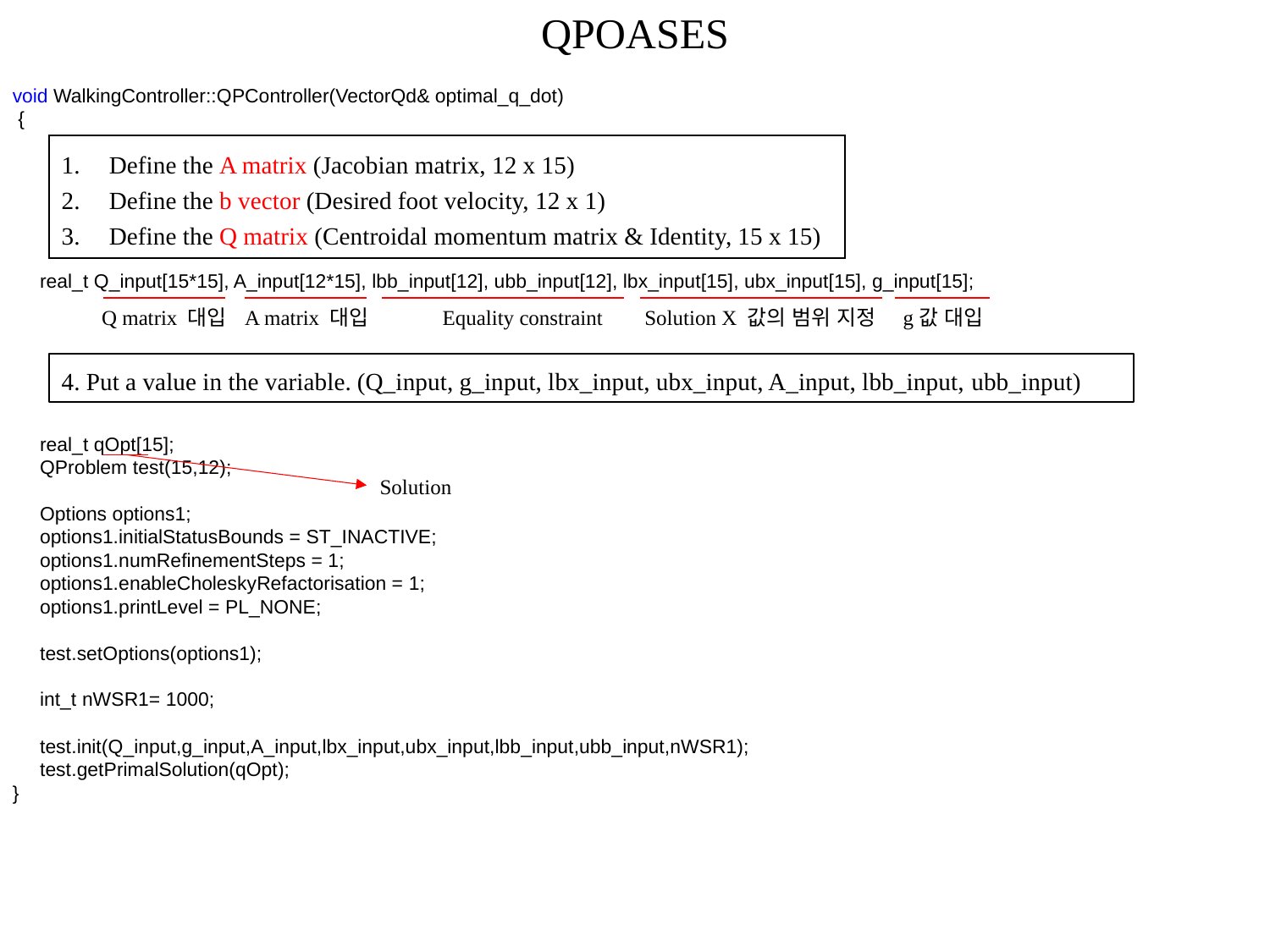

QPOASES
void WalkingController::QPController(VectorQd& optimal_q_dot)
 {

     real_t Q_input[15*15], A_input[12*15], lbb_input[12], ubb_input[12], lbx_input[15], ubx_input[15], g_input[15];

     real_t qOpt[15];
     QProblem test(15,12);

     Options options1;
     options1.initialStatusBounds = ST_INACTIVE;
     options1.numRefinementSteps = 1;
     options1.enableCholeskyRefactorisation = 1;
     options1.printLevel = PL_NONE;

     test.setOptions(options1);

     int_t nWSR1= 1000;

     test.init(Q_input,g_input,A_input,lbx_input,ubx_input,lbb_input,ubb_input,nWSR1);
     test.getPrimalSolution(qOpt);
}
Define the A matrix (Jacobian matrix, 12 x 15)
Define the b vector (Desired foot velocity, 12 x 1)
Define the Q matrix (Centroidal momentum matrix & Identity, 15 x 15)
Q matrix 대입
A matrix 대입
Equality constraint
Solution X 값의 범위 지정
g값 대입
4. Put a value in the variable. (Q_input, g_input, lbx_input, ubx_input, A_input, lbb_input, ubb_input)
Solution